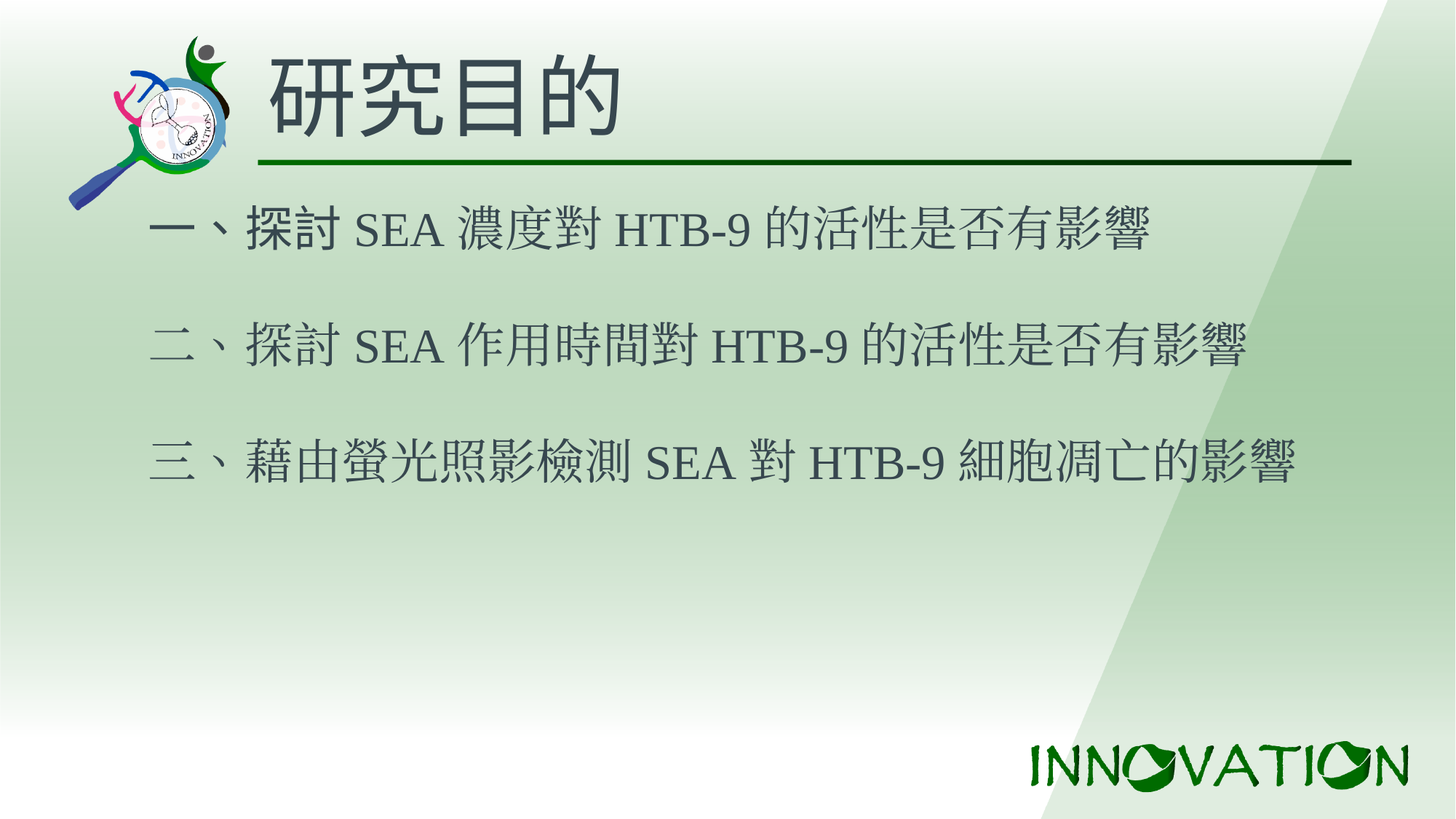

# 研究目的
一、探討SEA濃度對HTB-9的活性是否有影響

二、探討SEA作用時間對HTB-9的活性是否有影響

三、藉由螢光照影檢測SEA對HTB-9細胞凋亡的影響